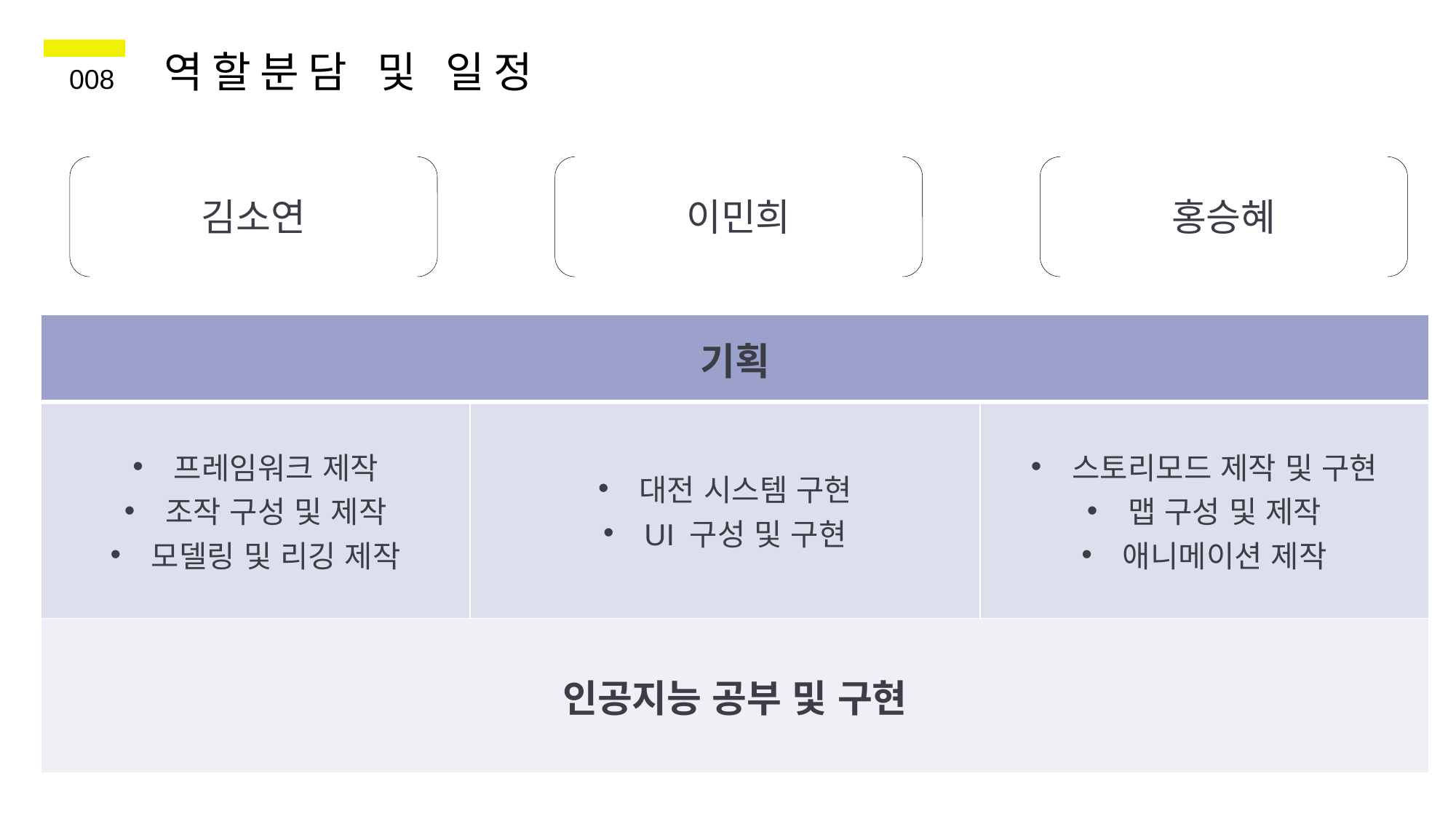

역할분담 및 일정
008

김소연

이민희

홍승혜
| 기획 |  |  |
| --- | --- | --- |
| 프레임워크 제작 조작 구성 및 제작 모델링 및 리깅 제작 | 대전 시스템 구현 UI 구성 및 구현 | 스토리모드 제작 및 구현 맵 구성 및 제작 애니메이션 제작 |
| 인공지능 공부 및 구현 |  |  |